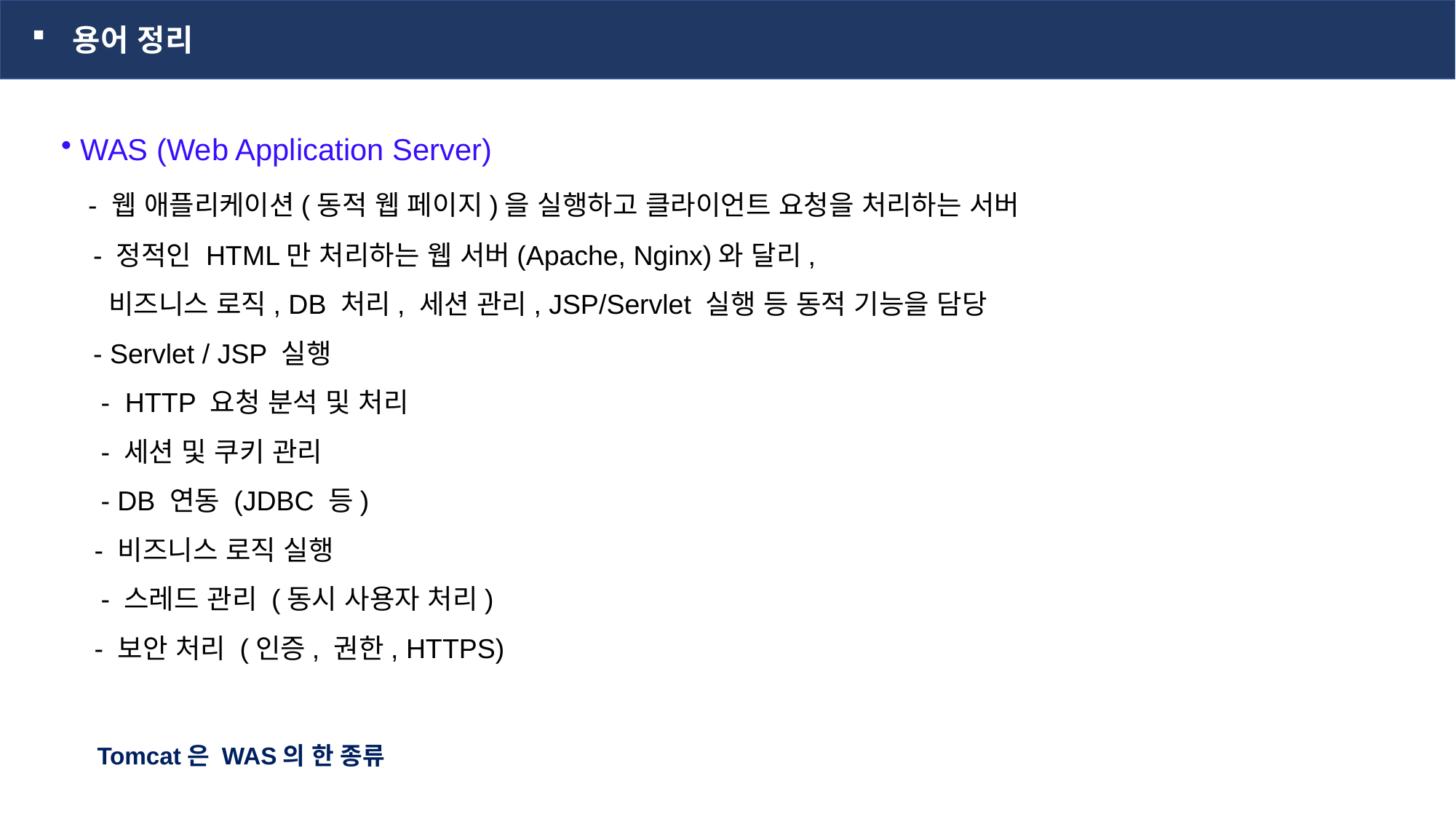

용어 정리
 WAS (Web Application Server)
  - 웹 애플리케이션(동적 웹 페이지)을 실행하고 클라이언트 요청을 처리하는 서버
  - 정적인 HTML만 처리하는 웹 서버(Apache, Nginx)와 달리,
    비즈니스 로직, DB 처리, 세션 관리, JSP/Servlet 실행 등 동적 기능을 담당
  - Servlet / JSP 실행
   -  HTTP 요청 분석 및 처리
   - 세션 및 쿠키 관리
   - DB 연동 (JDBC 등)
   - 비즈니스 로직 실행
   - 스레드 관리 (동시 사용자 처리)
   - 보안 처리 (인증, 권한, HTTPS)
Tomcat은 WAS의 한 종류